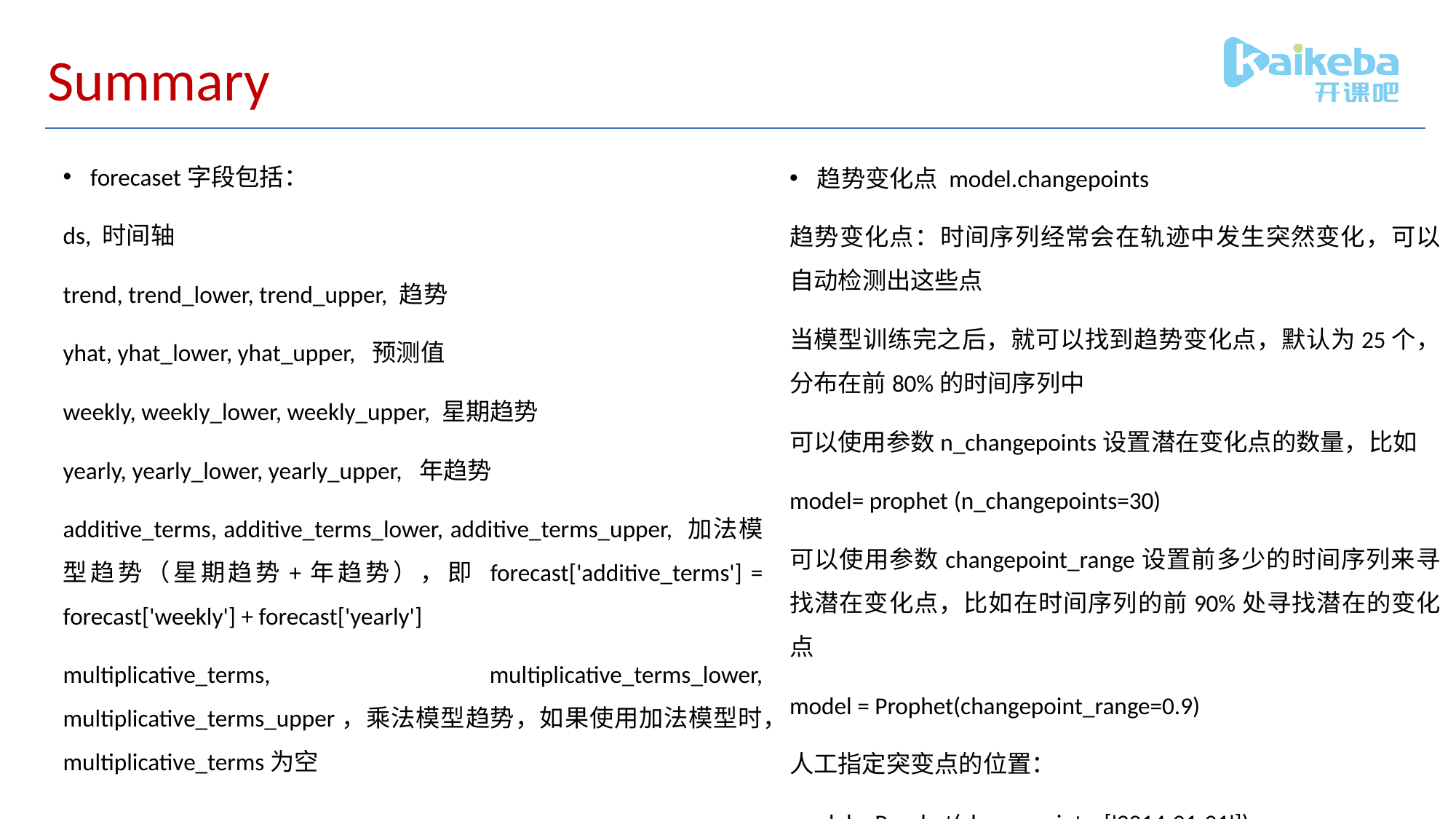

# Summary
forecaset字段包括：
ds, 时间轴
trend, trend_lower, trend_upper, 趋势
yhat, yhat_lower, yhat_upper,  预测值
weekly, weekly_lower, weekly_upper, 星期趋势
yearly, yearly_lower, yearly_upper,  年趋势
additive_terms, additive_terms_lower, additive_terms_upper, 加法模型趋势（星期趋势+年趋势），即 forecast['additive_terms'] = forecast['weekly'] + forecast['yearly']
multiplicative_terms, multiplicative_terms_lower, multiplicative_terms_upper，乘法模型趋势，如果使用加法模型时，multiplicative_terms为空
趋势变化点 model.changepoints
趋势变化点：时间序列经常会在轨迹中发生突然变化，可以自动检测出这些点
当模型训练完之后，就可以找到趋势变化点，默认为25个，分布在前80%的时间序列中
可以使用参数n_changepoints设置潜在变化点的数量，比如
model= prophet (n_changepoints=30)
可以使用参数changepoint_range设置前多少的时间序列来寻找潜在变化点，比如在时间序列的前90%处寻找潜在的变化点
model = Prophet(changepoint_range=0.9)
人工指定突变点的位置：
model = Prophet(changepoints=['2014-01-01'])